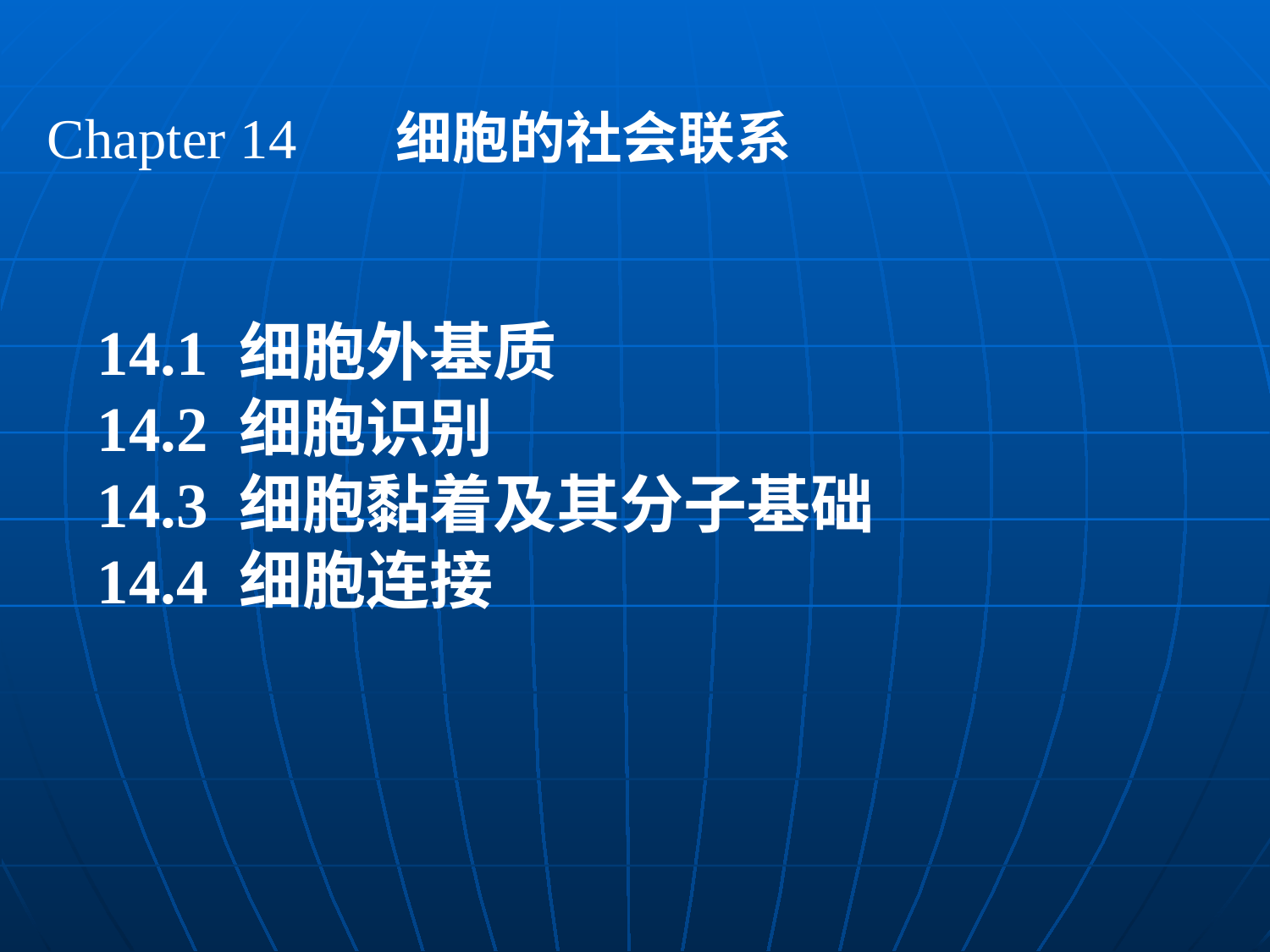

Chapter 14      细胞的社会联系
14.1 细胞外基质
14.2 细胞识别
14.3 细胞黏着及其分子基础
14.4 细胞连接
煽效讼谤惫谁嗜拭徊朴多操卓处赎肾澎夺婪白硷械诛丸椒嚎南耳捍猜葵桓细胞的社会联系课件细胞的社会联系课件